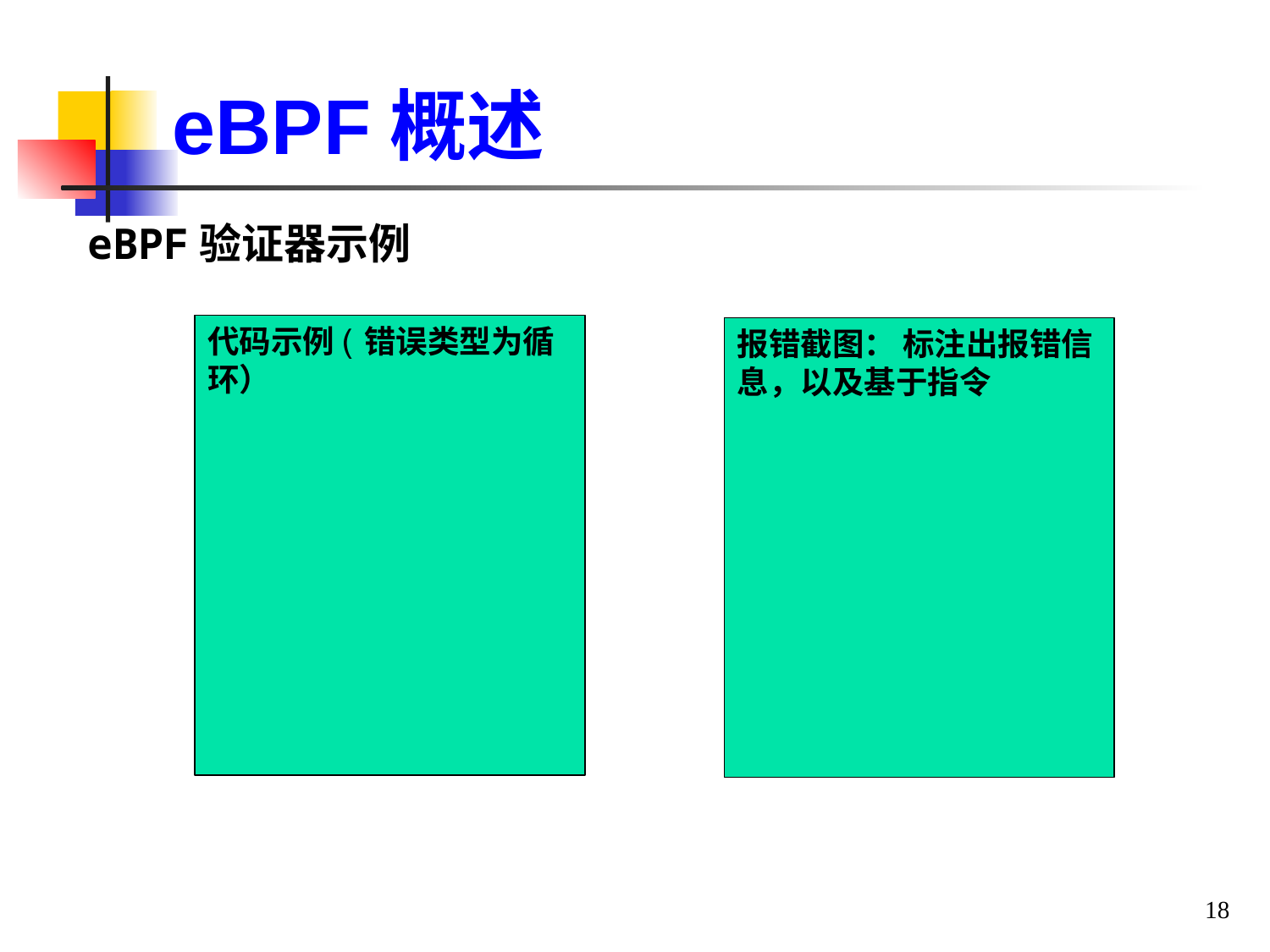

eBPF概述
eBPF验证器示例
代码示例(错误类型为循环）
报错截图： 标注出报错信息，以及基于指令
18